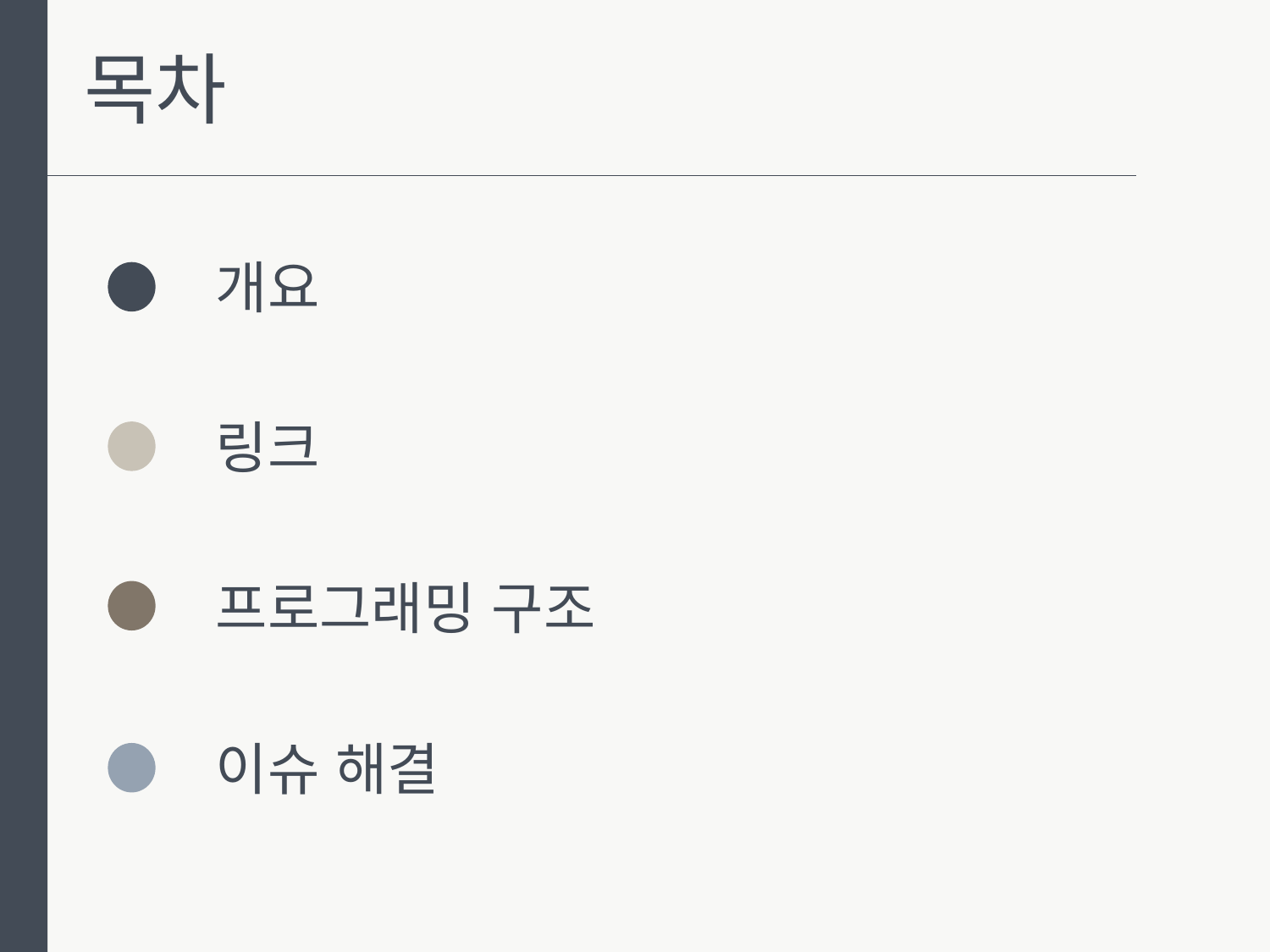

목차
개요

링크

프로그래밍 구조

이슈 해결